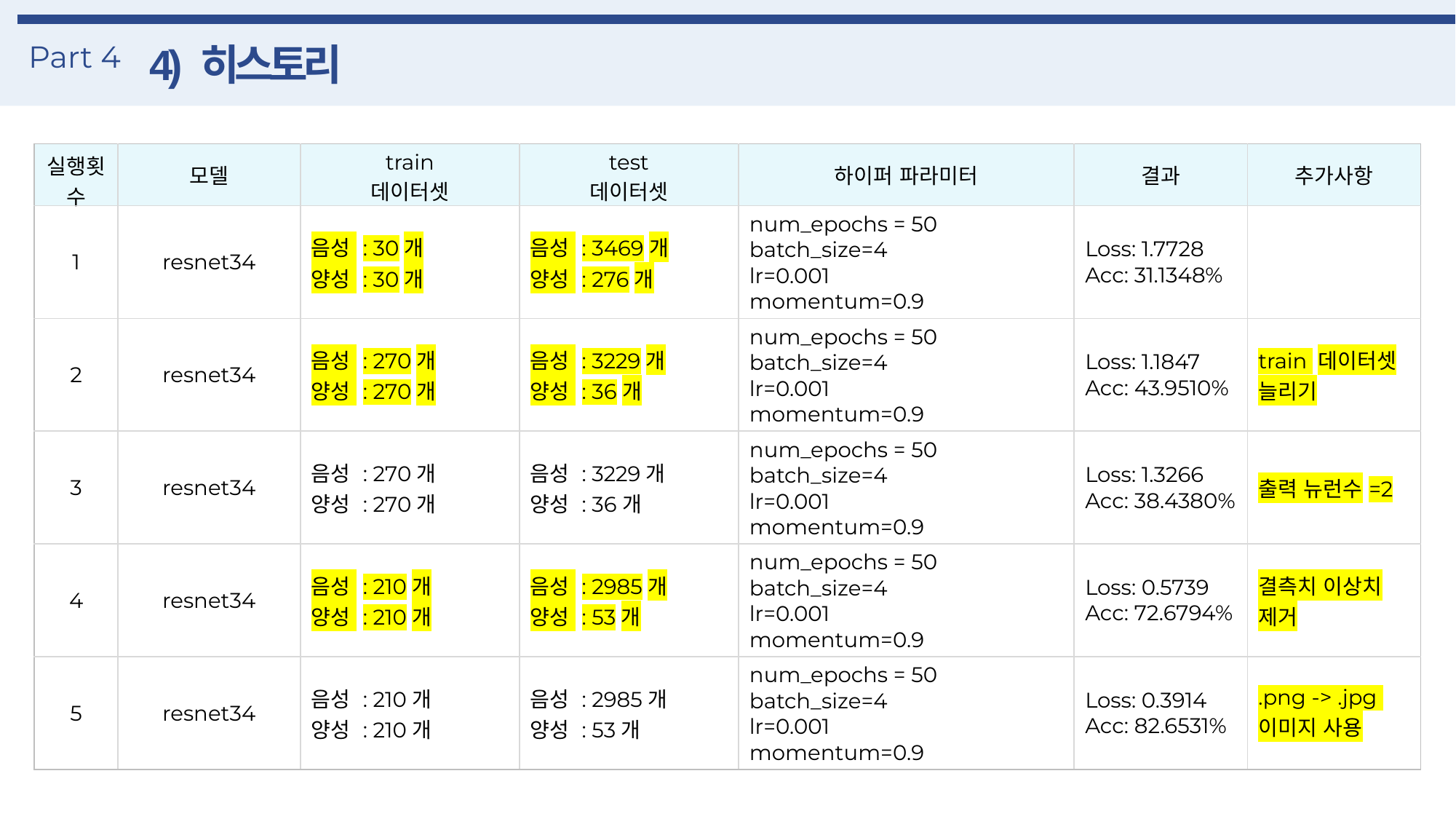

Part 4
4) 히스토리
| 실행횟수 | 모델 | train 데이터셋 | test 데이터셋 | 하이퍼 파라미터 | 결과 | 추가사항 |
| --- | --- | --- | --- | --- | --- | --- |
| 1 | resnet34 | 음성 : 30개 양성 : 30개 | 음성 : 3469개 양성 : 276개 | num\_epochs = 50 batch\_size=4 lr=0.001 momentum=0.9 | Loss: 1.7728 Acc: 31.1348% |  |
| 2 | resnet34 | 음성 : 270개 양성 : 270개 | 음성 : 3229개 양성 : 36개 | num\_epochs = 50 batch\_size=4 lr=0.001 momentum=0.9 | Loss: 1.1847 Acc: 43.9510% | train 데이터셋 늘리기 |
| 3 | resnet34 | 음성 : 270개 양성 : 270개 | 음성 : 3229개 양성 : 36개 | num\_epochs = 50 batch\_size=4 lr=0.001 momentum=0.9 | Loss: 1.3266 Acc: 38.4380% | 출력 뉴런수=2 |
| 4 | resnet34 | 음성 : 210개 양성 : 210개 | 음성 : 2985개 양성 : 53개 | num\_epochs = 50 batch\_size=4 lr=0.001 momentum=0.9 | Loss: 0.5739 Acc: 72.6794% | 결측치 이상치 제거 |
| 5 | resnet34 | 음성 : 210개 양성 : 210개 | 음성 : 2985개 양성 : 53개 | num\_epochs = 50 batch\_size=4 lr=0.001 momentum=0.9 | Loss: 0.3914 Acc: 82.6531% | .png -> .jpg 이미지 사용 |